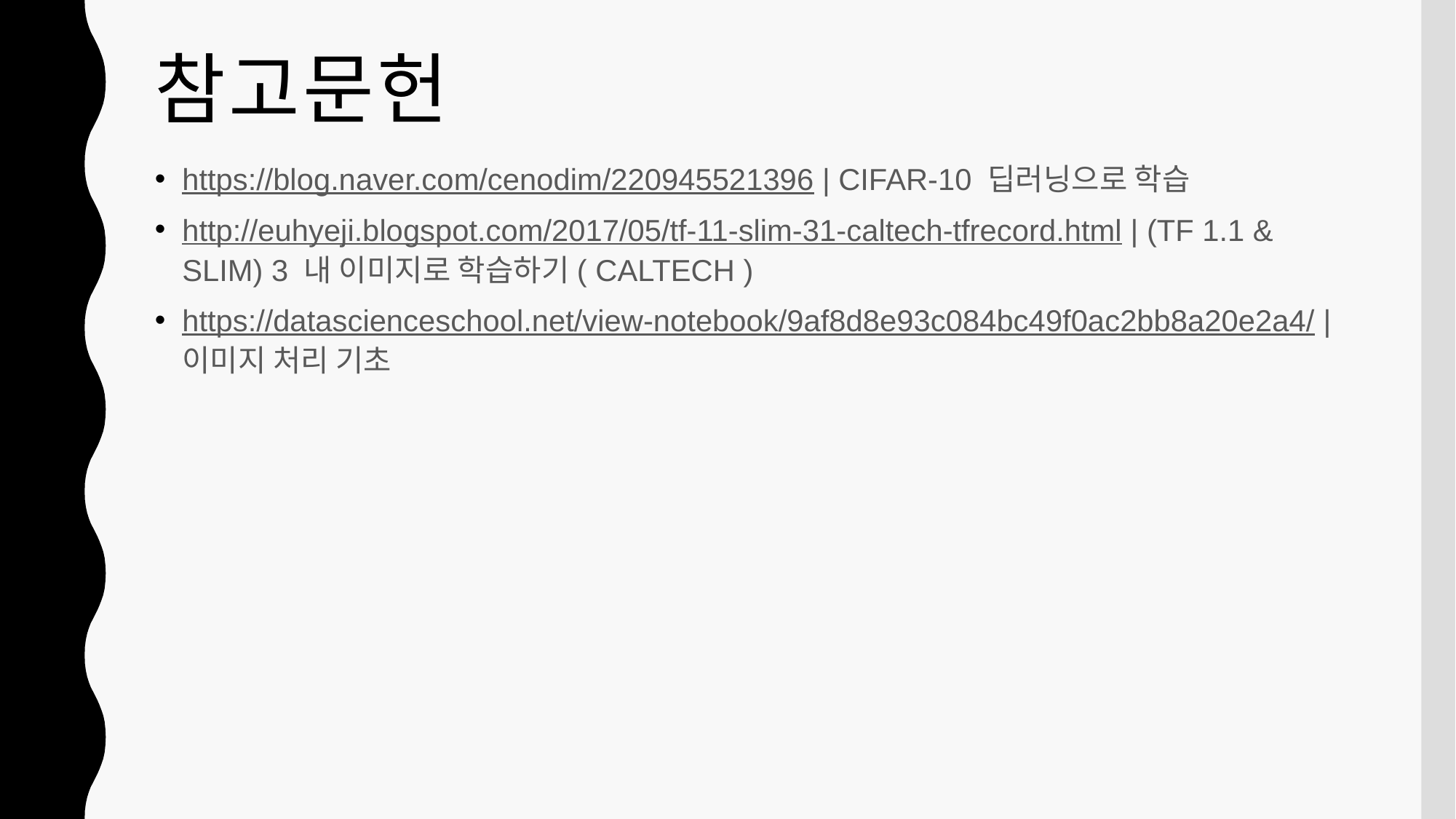

# 참고문헌
https://blog.naver.com/cenodim/220945521396 | CIFAR-10 딥러닝으로 학습
http://euhyeji.blogspot.com/2017/05/tf-11-slim-31-caltech-tfrecord.html | (TF 1.1 & SLIM) 3 내 이미지로 학습하기( CALTECH )
https://datascienceschool.net/view-notebook/9af8d8e93c084bc49f0ac2bb8a20e2a4/ | 이미지 처리 기초